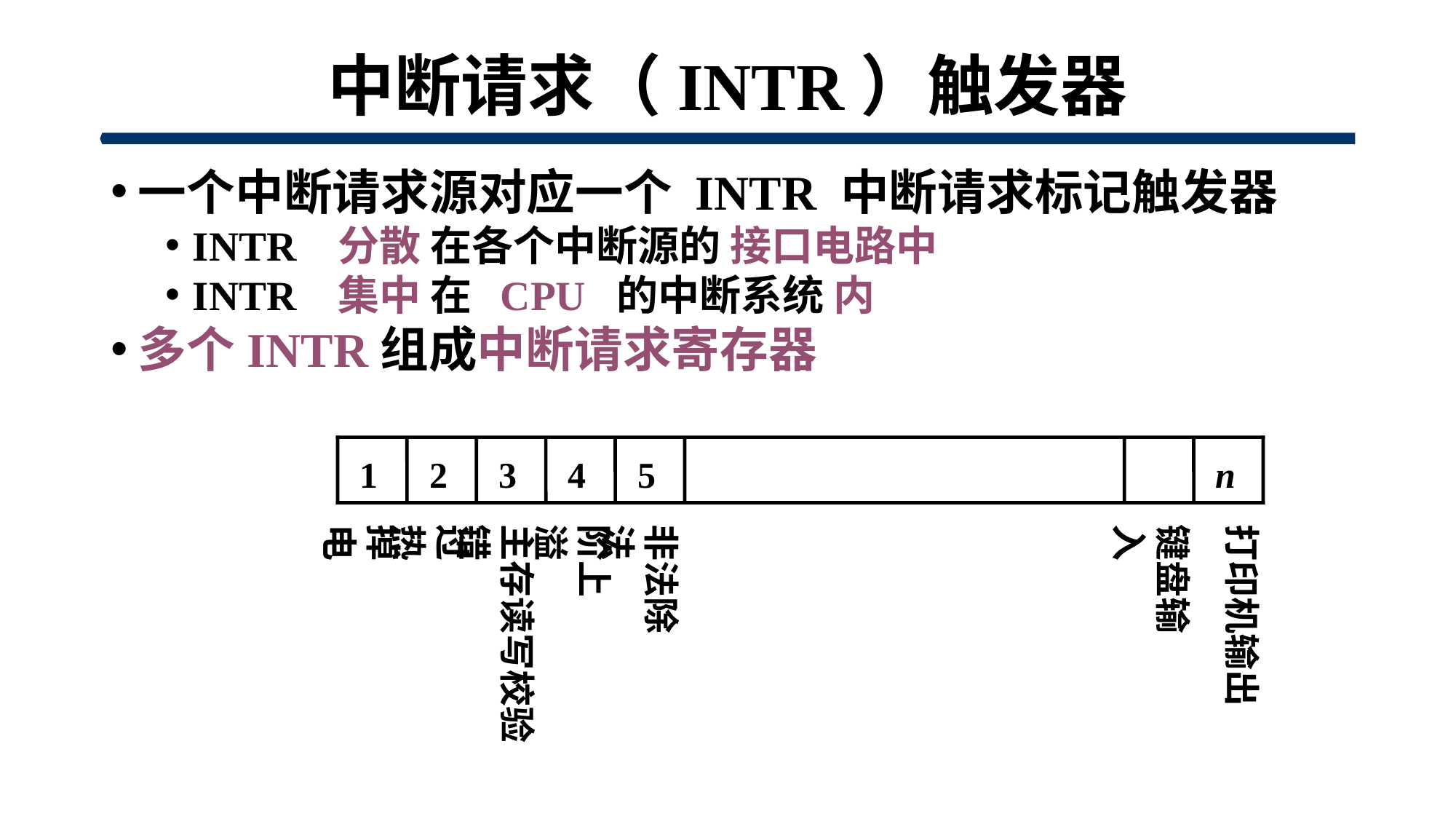

# 中断请求（INTR）触发器
一个中断请求源对应一个 INTR 中断请求标记触发器
INTR   分散 在各个中断源的 接口电路中
INTR   集中 在  CPU  的中断系统 内
多个INTR组成中断请求寄存器

1
2
3
4
5
n

掉电
过热
主存读写校验错
阶上溢
非法除法
键盘输入
打印机输出